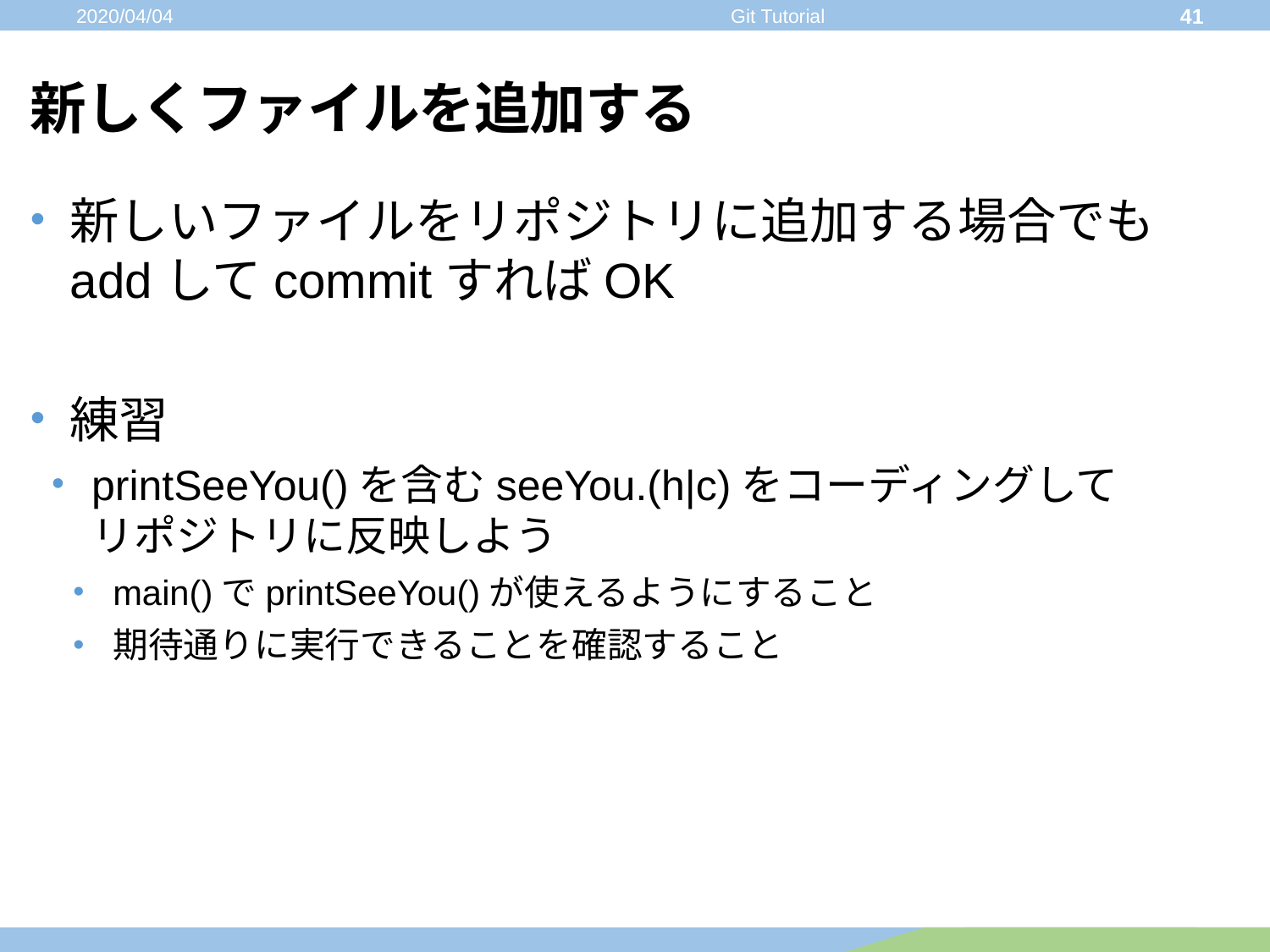

2020/04/04
41
Git Tutorial
# 新しくファイルを追加する
新しいファイルをリポジトリに追加する場合でも
addしてcommitすればOK

練習
printSeeYou()を含むseeYou.(h|c)をコーディングして
リポジトリに反映しよう
main()でprintSeeYou()が使えるようにすること
期待通りに実行できることを確認すること